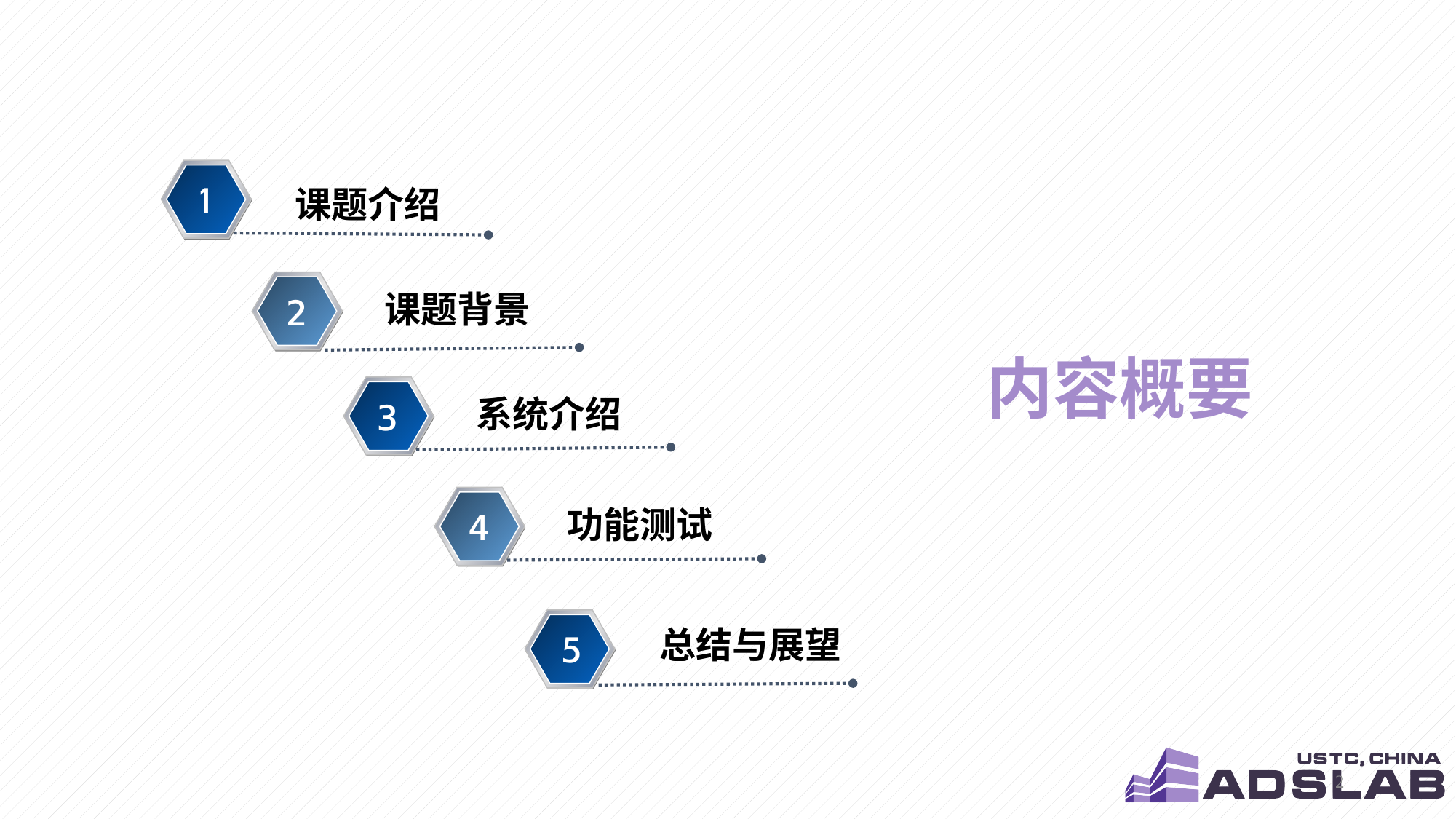

1
课题介绍

课题背景
2
# 内容概要

系统介绍
3

功能测试
4

5

总结与展望
5
5